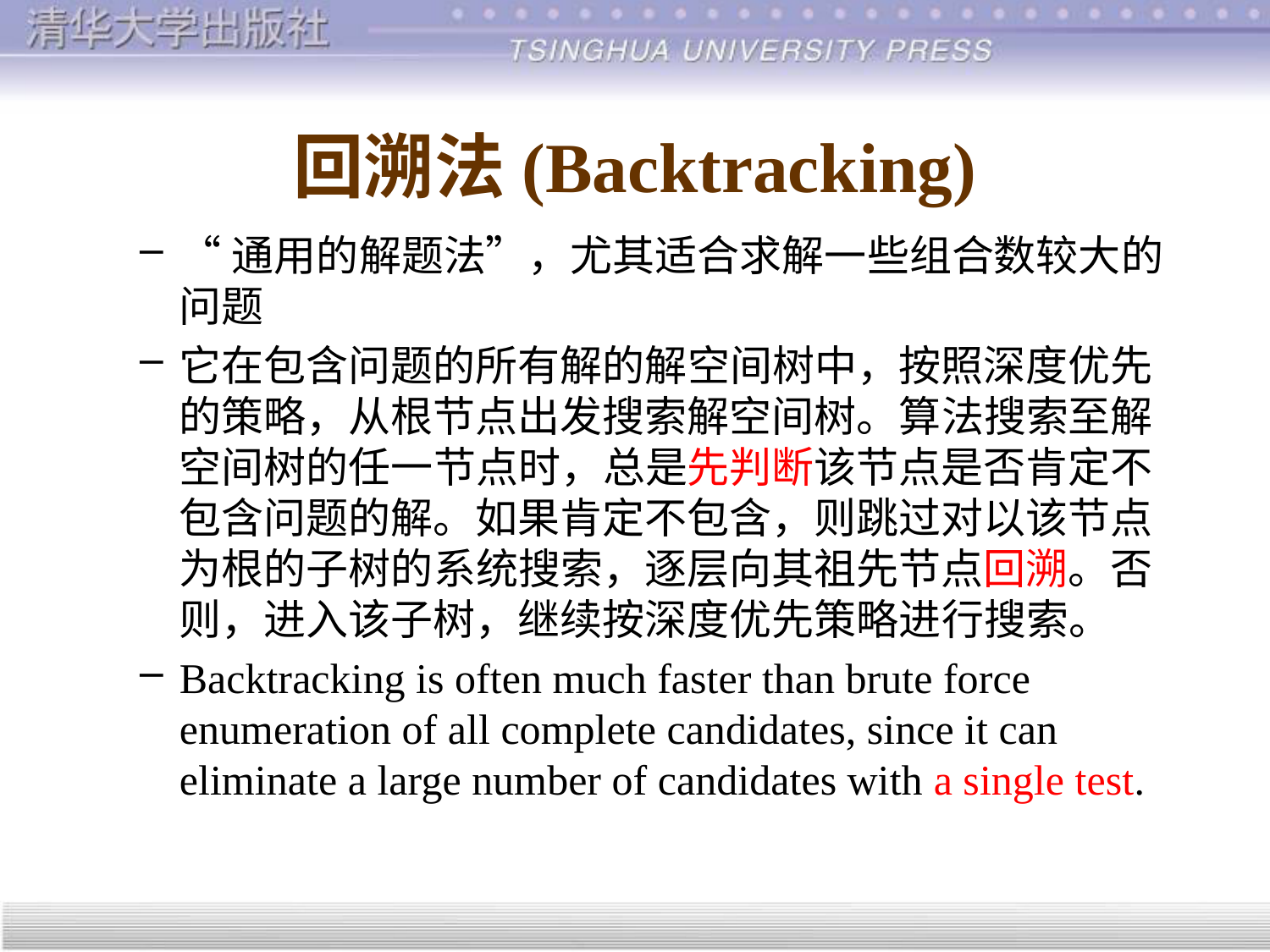

# 回溯法(Backtracking)
“通用的解题法”，尤其适合求解一些组合数较大的问题
它在包含问题的所有解的解空间树中，按照深度优先的策略，从根节点出发搜索解空间树。算法搜索至解空间树的任一节点时，总是先判断该节点是否肯定不包含问题的解。如果肯定不包含，则跳过对以该节点为根的子树的系统搜索，逐层向其祖先节点回溯。否则，进入该子树，继续按深度优先策略进行搜索。
Backtracking is often much faster than brute force enumeration of all complete candidates, since it can eliminate a large number of candidates with a single test.